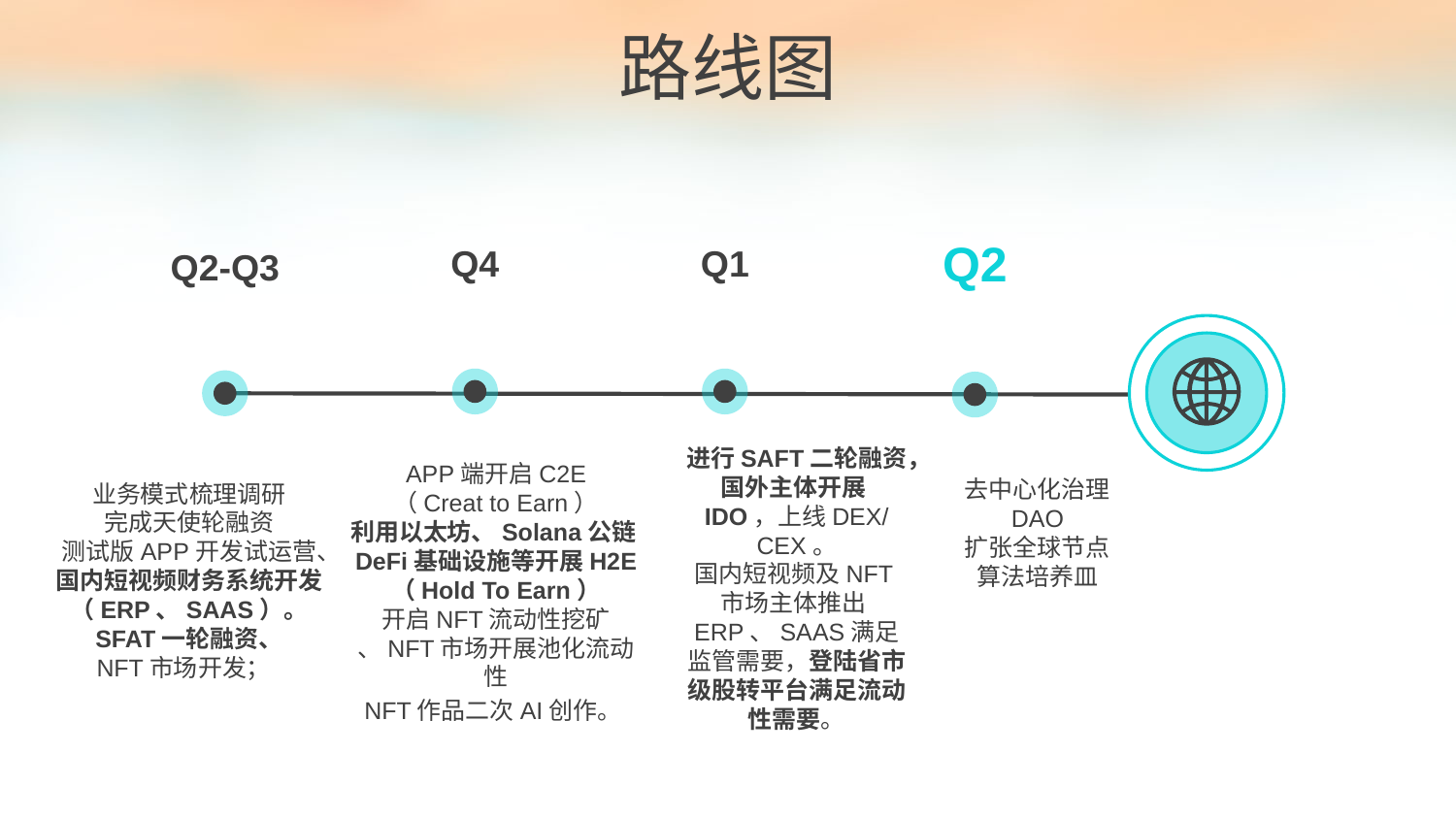

路线图
Q2
Q4
Q1
Q2-Q3

进行SAFT二轮融资，国外主体开展IDO，上线DEX/CEX。
国内短视频及NFT市场主体推出ERP、SAAS满足监管需要，登陆省市级股转平台满足流动性需要。
APP端开启C2E
（Creat to Earn）
利用以太坊、Solana公链DeFi基础设施等开展H2E
（Hold To Earn）
开启NFT流动性挖矿
、NFT市场开展池化流动性
NFT作品二次AI创作。
去中心化治理
DAO
扩张全球节点
算法培养皿
业务模式梳理调研
完成天使轮融资
测试版APP开发试运营、国内短视频财务系统开发（ERP、SAAS）。
SFAT一轮融资、
NFT市场开发；